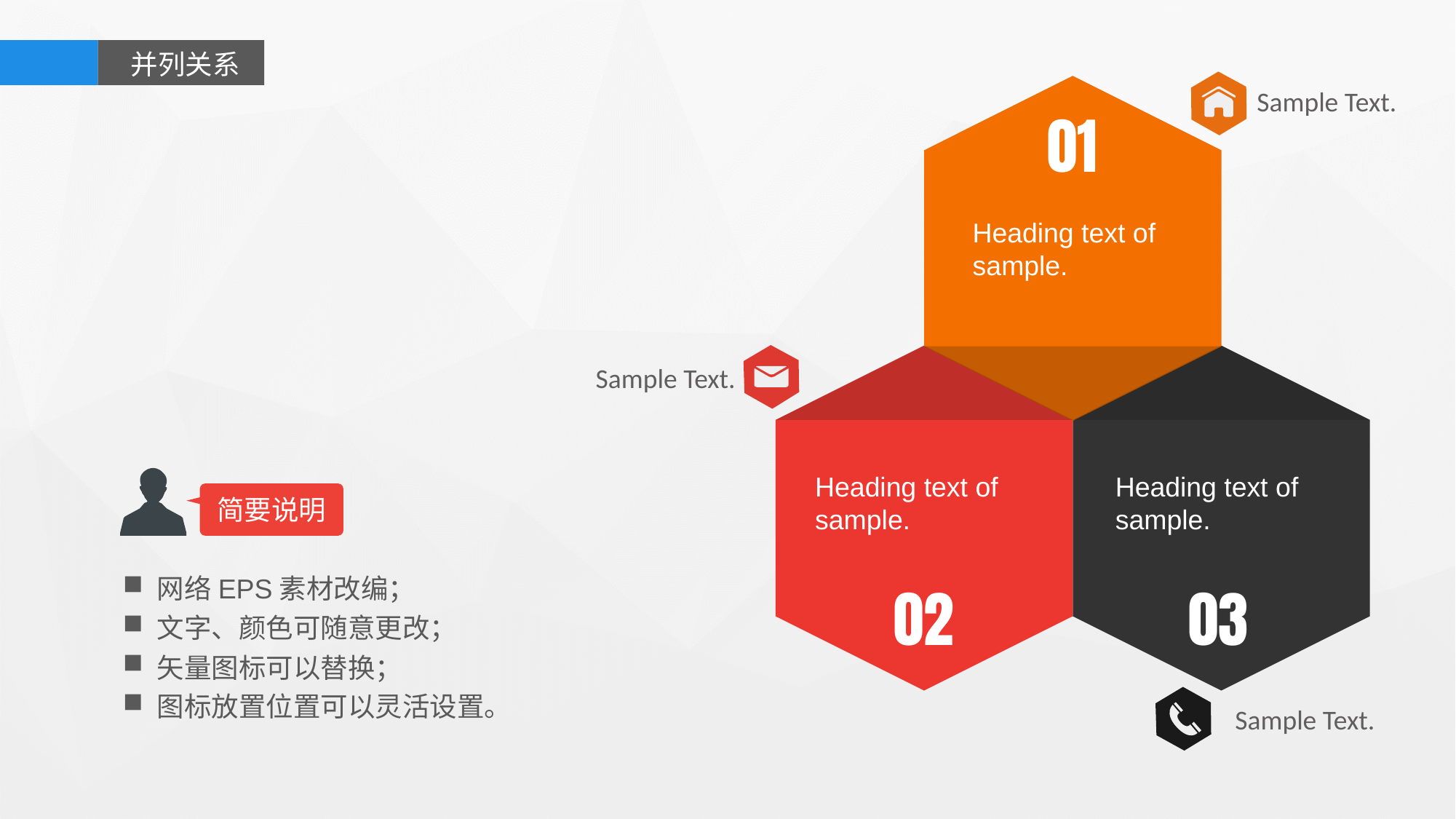

并列关系

Sample Text.

01
Heading text of sample.

Sample Text.

Heading text of sample.
Heading text of sample.
简要说明

网络EPS素材改编；
文字、颜色可随意更改；
矢量图标可以替换；
图标放置位置可以灵活设置。
02
03

Sample Text.